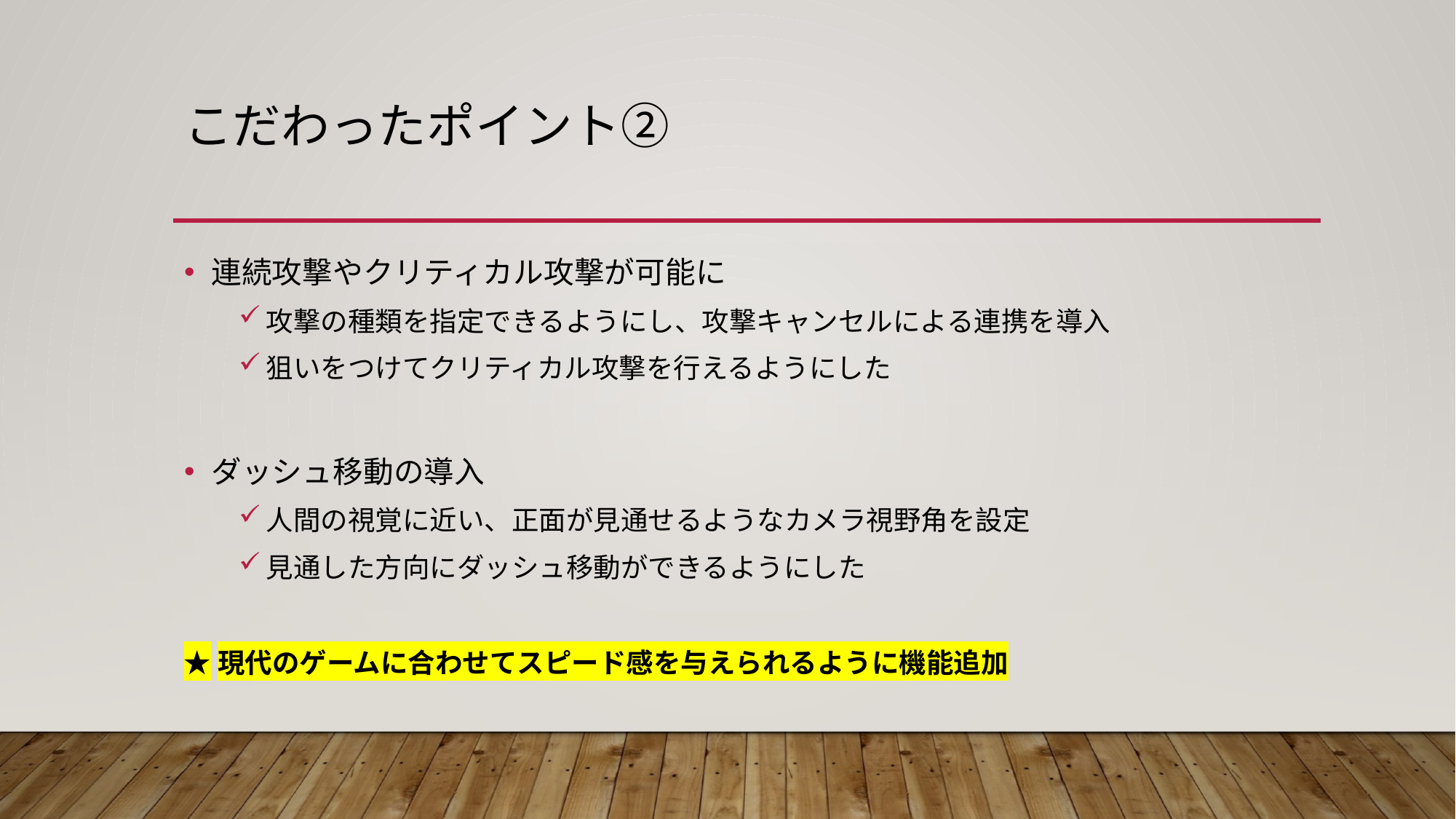

# こだわったポイント②
連続攻撃やクリティカル攻撃が可能に
攻撃の種類を指定できるようにし、攻撃キャンセルによる連携を導入
狙いをつけてクリティカル攻撃を行えるようにした

ダッシュ移動の導入
人間の視覚に近い、正面が見通せるようなカメラ視野角を設定
見通した方向にダッシュ移動ができるようにした

★現代のゲームに合わせてスピード感を与えられるように機能追加